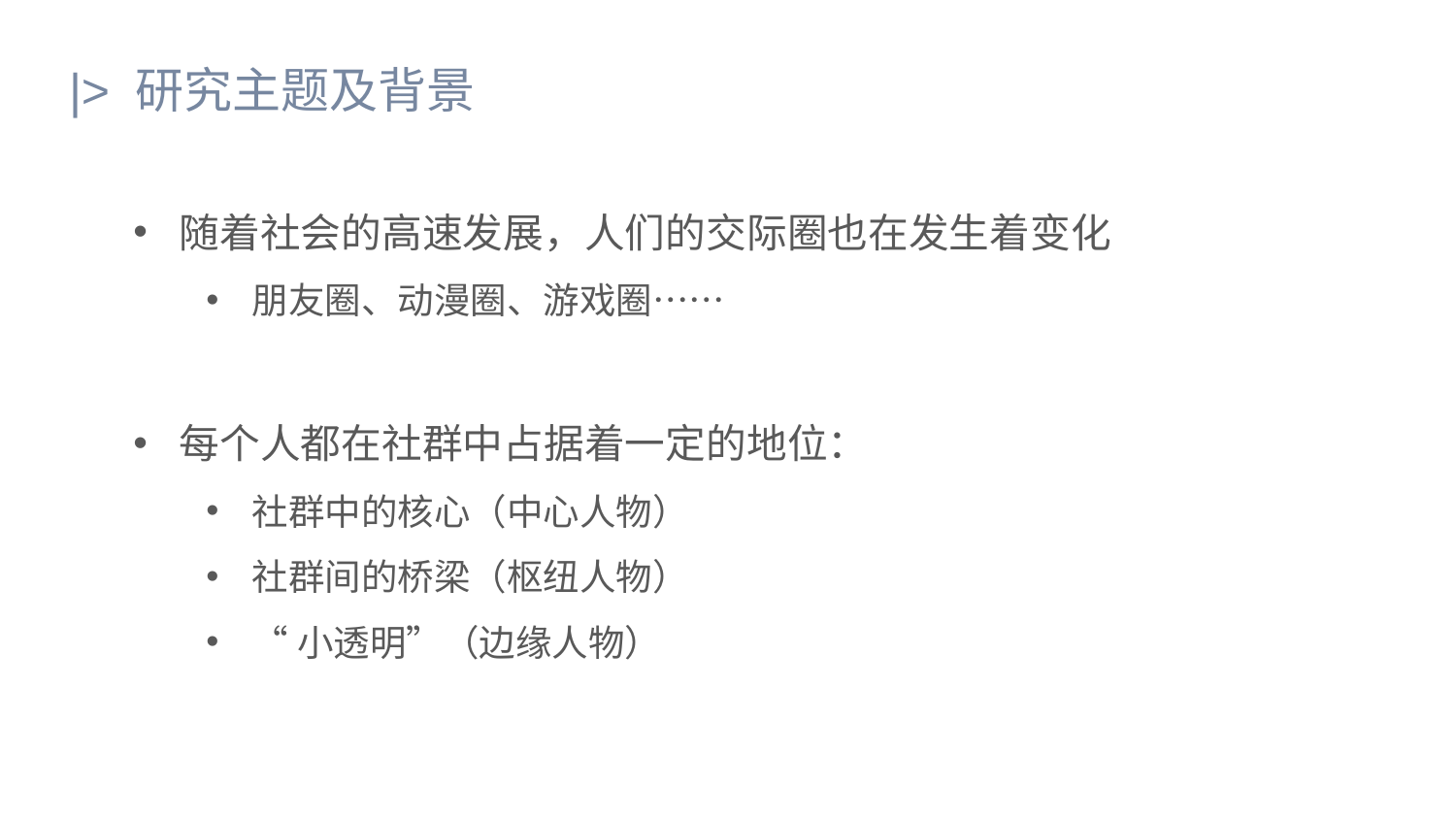

|> 研究主题及背景
随着社会的高速发展，人们的交际圈也在发生着变化
朋友圈、动漫圈、游戏圈……

每个人都在社群中占据着一定的地位：
社群中的核心（中心人物）
社群间的桥梁（枢纽人物）
“小透明”（边缘人物）